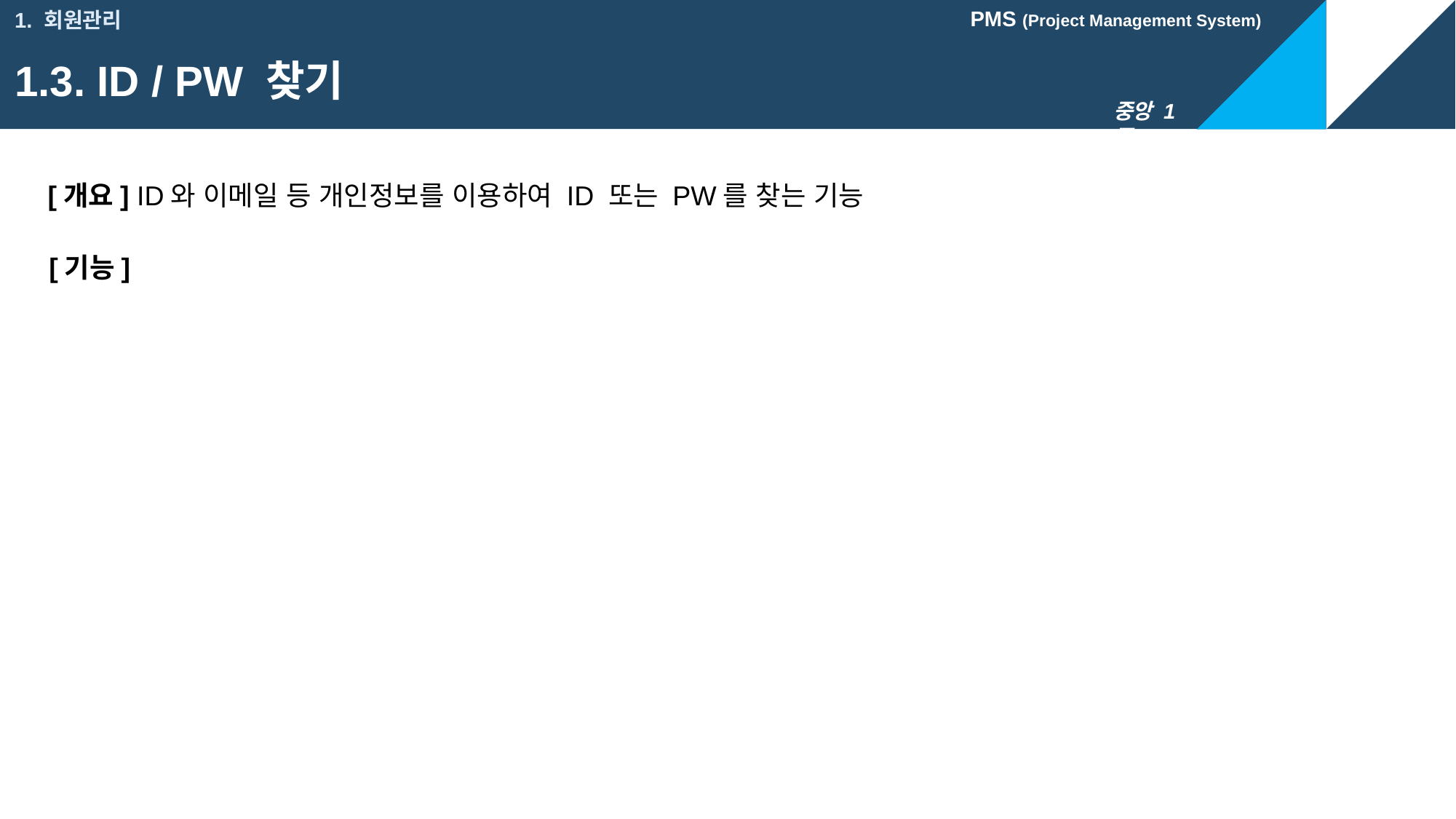

1. 회원관리
1.3. ID / PW 찾기
[개요] ID와 이메일 등 개인정보를 이용하여 ID 또는 PW를 찾는 기능
[기능]